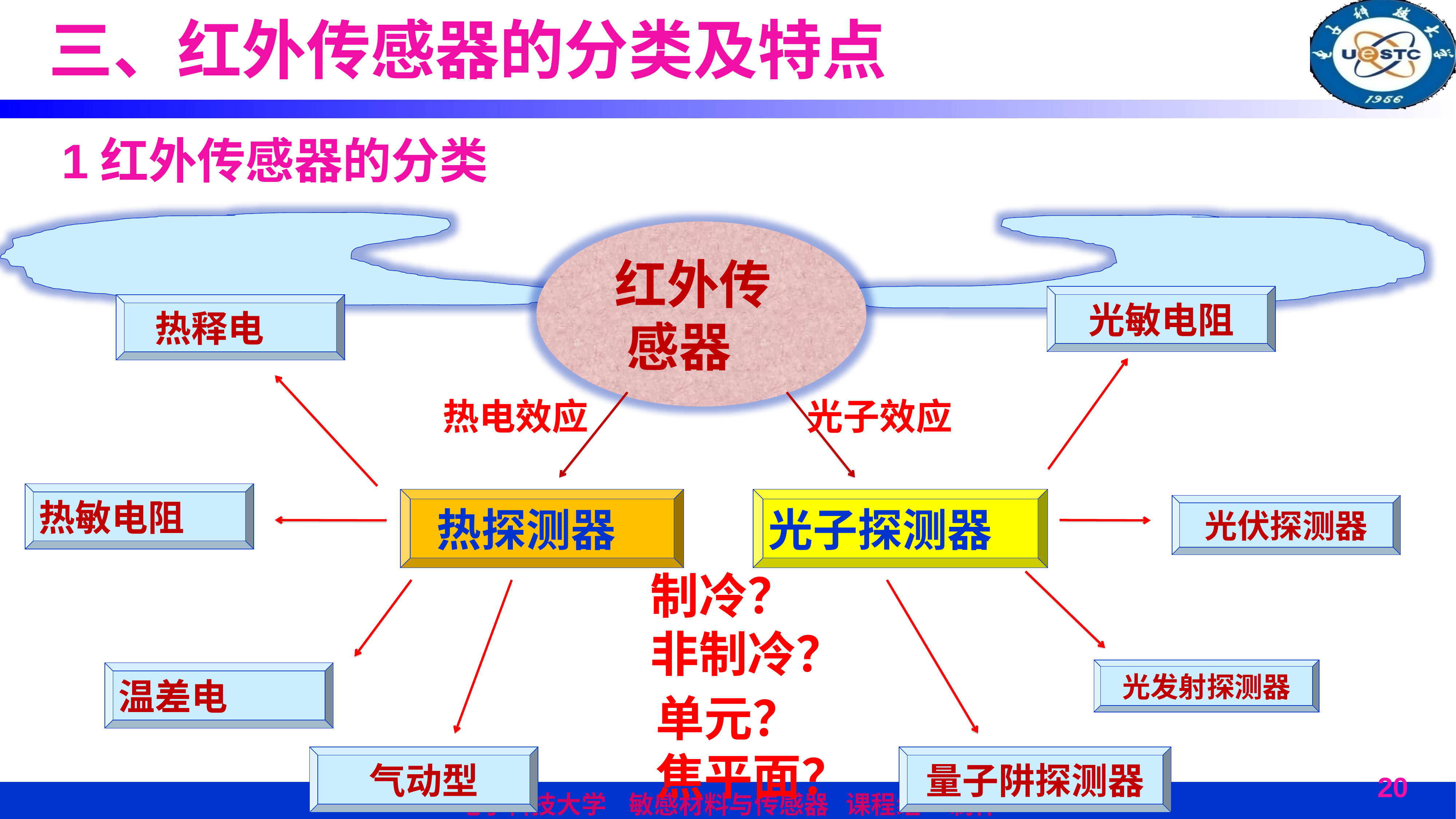

三、红外传感器的分类及特点
1红外传感器的分类

 红外传
  感器
光敏电阻
  热释电
光子效应
热电效应
热敏电阻
 热探测器
光子探测器
光伏探测器
光发射探测器
温差电
气动型
量子阱探测器
制冷？
非制冷？
单元？
焦平面？
20